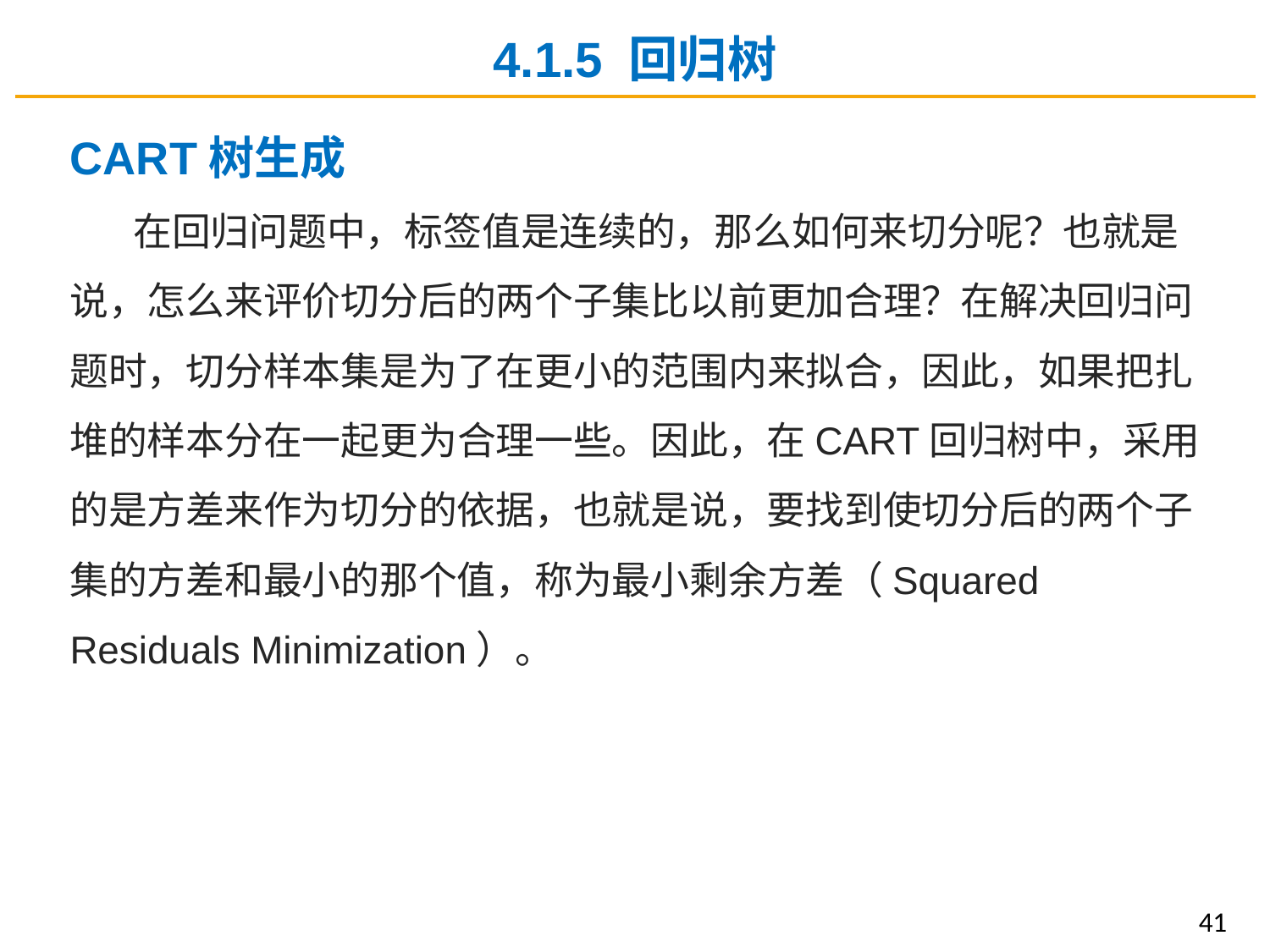

4.1.5 回归树
CART树生成
在回归问题中，标签值是连续的，那么如何来切分呢？也就是说，怎么来评价切分后的两个子集比以前更加合理？在解决回归问题时，切分样本集是为了在更小的范围内来拟合，因此，如果把扎堆的样本分在一起更为合理一些。因此，在CART回归树中，采用的是方差来作为切分的依据，也就是说，要找到使切分后的两个子集的方差和最小的那个值，称为最小剩余方差（Squared Residuals Minimization）。
41